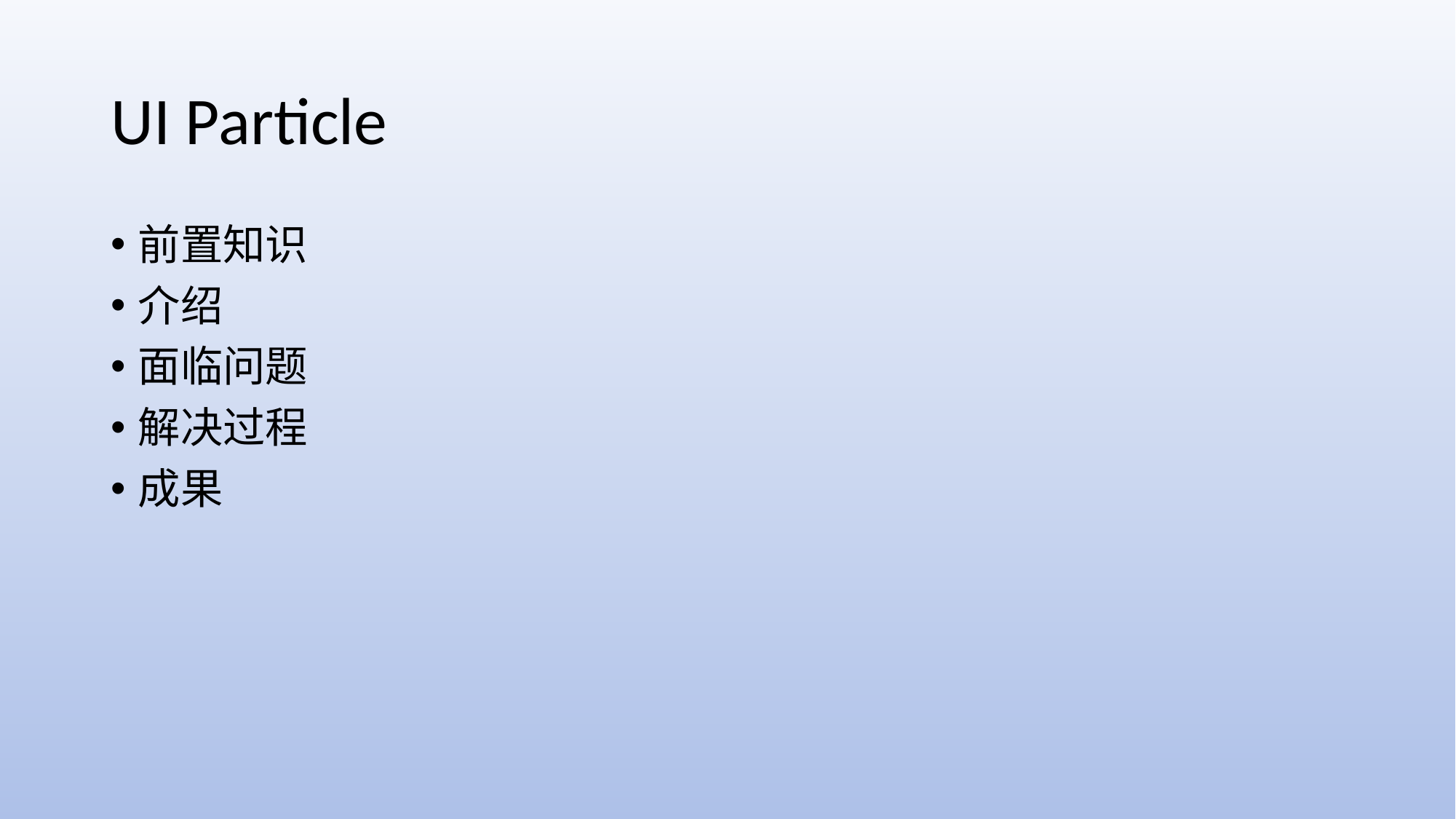

# UI Particle
前置知识
介绍
面临问题
解决过程
成果